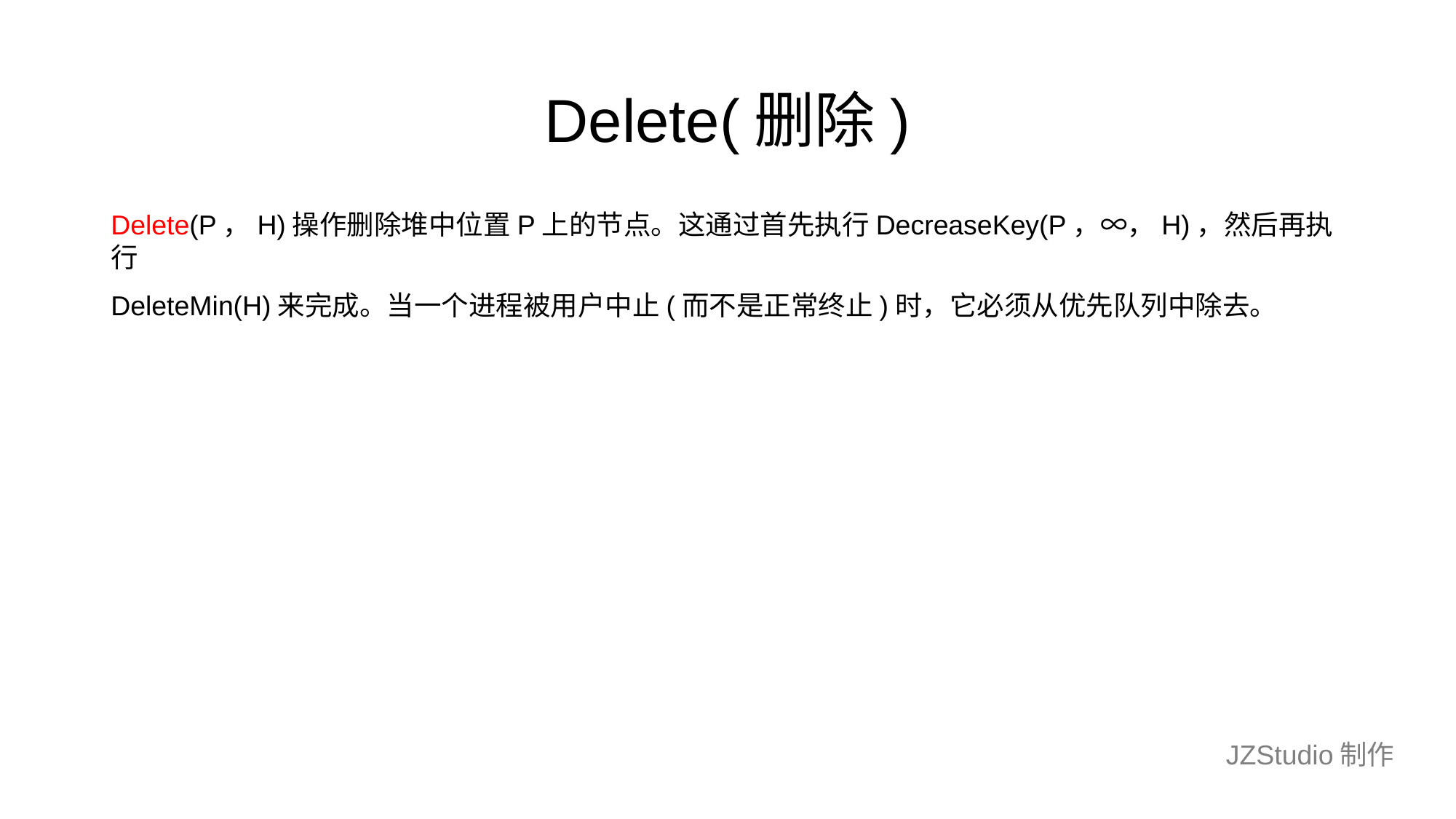

# Delete(删除)
Delete(P，H)操作删除堆中位置P上的节点。这通过首先执行DecreaseKey(P，∞，H)，然后再执行
DeleteMin(H)来完成。当一个进程被用户中止(而不是正常终止)时，它必须从优先队列中除去。